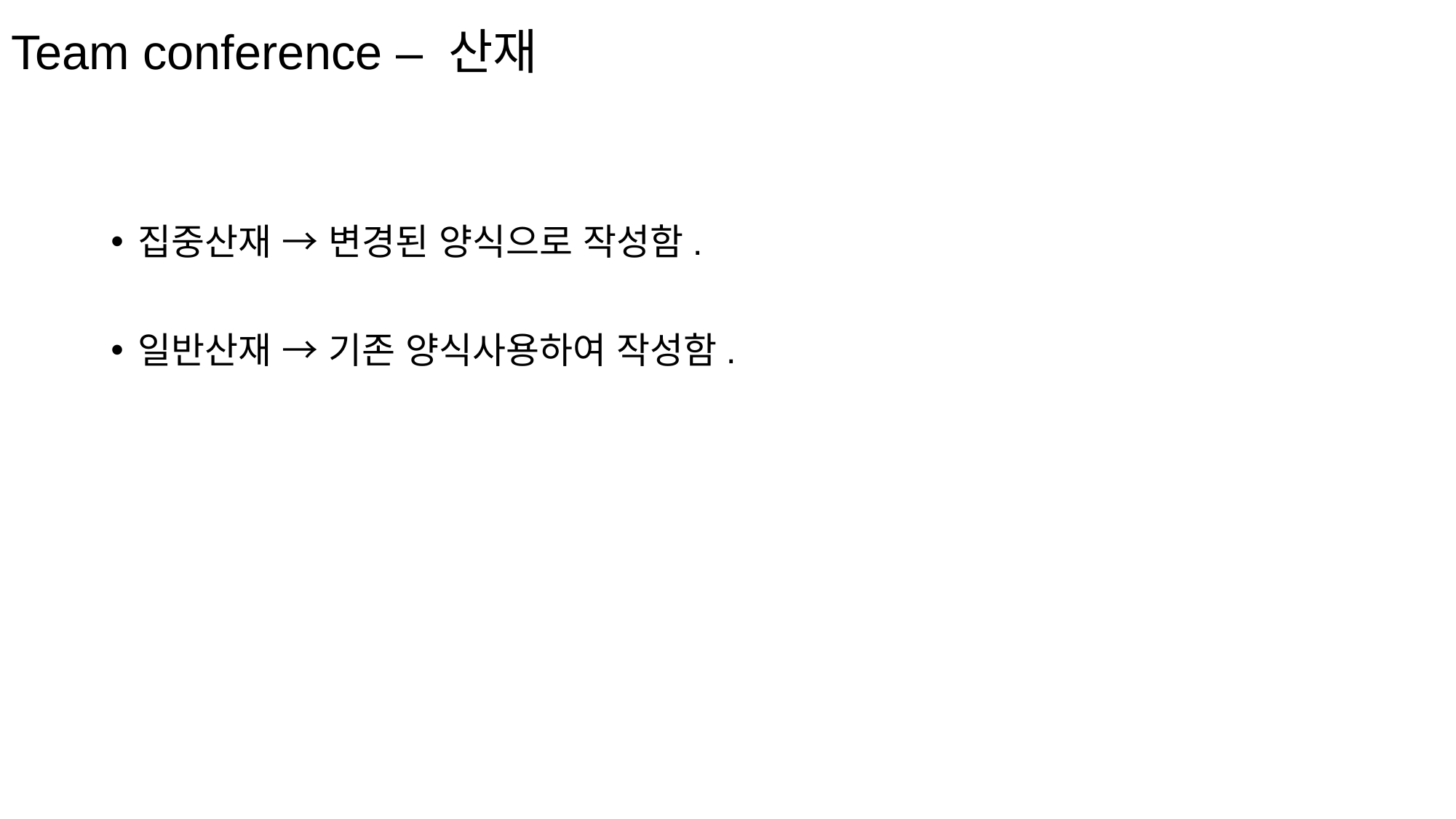

# Team conference – 산재
집중산재 → 변경된 양식으로 작성함.

일반산재 → 기존 양식사용하여 작성함.